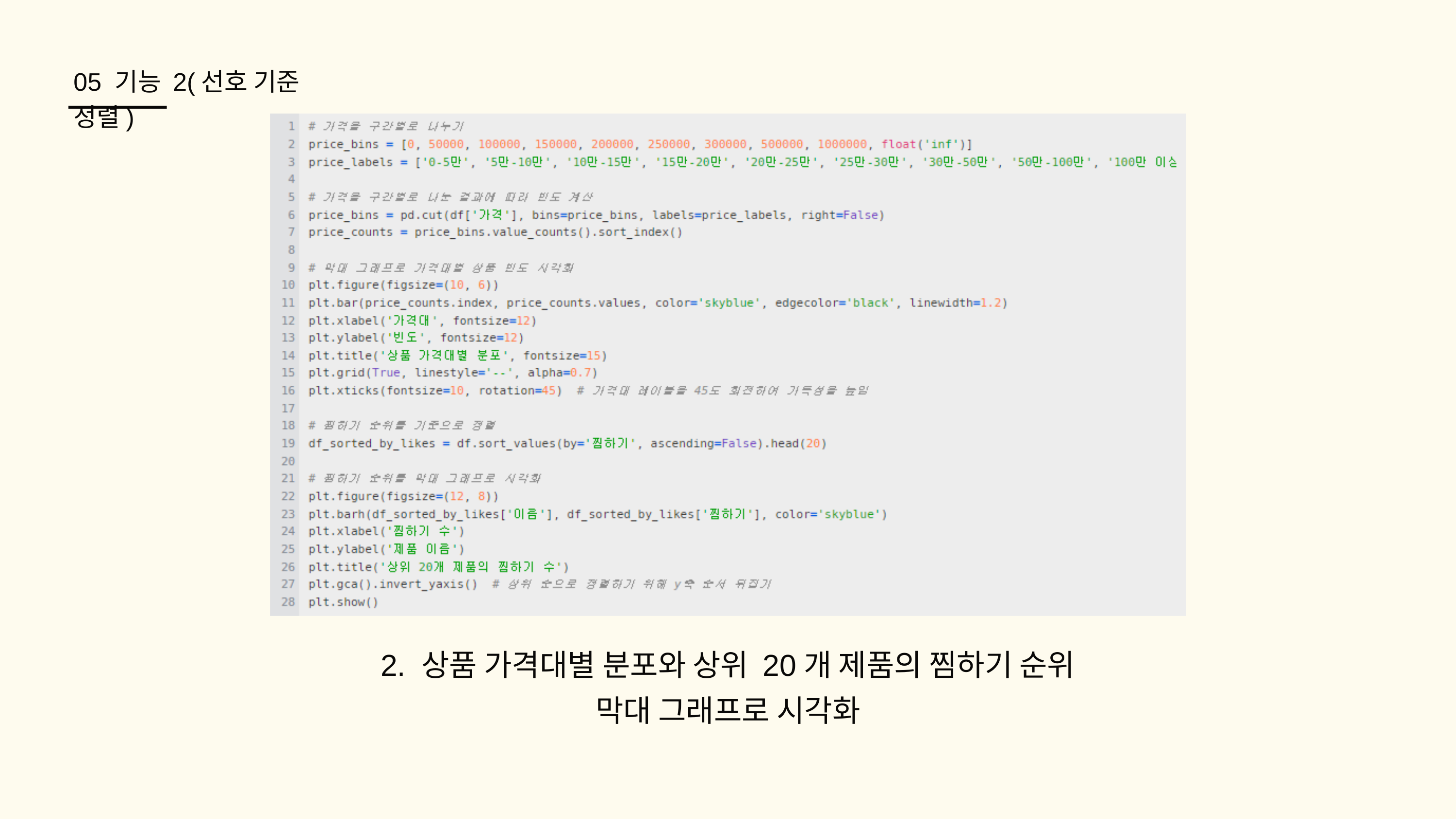

05 기능 2(선호 기준 정렬)

2. 상품 가격대별 분포와 상위 20개 제품의 찜하기 순위
막대 그래프로 시각화